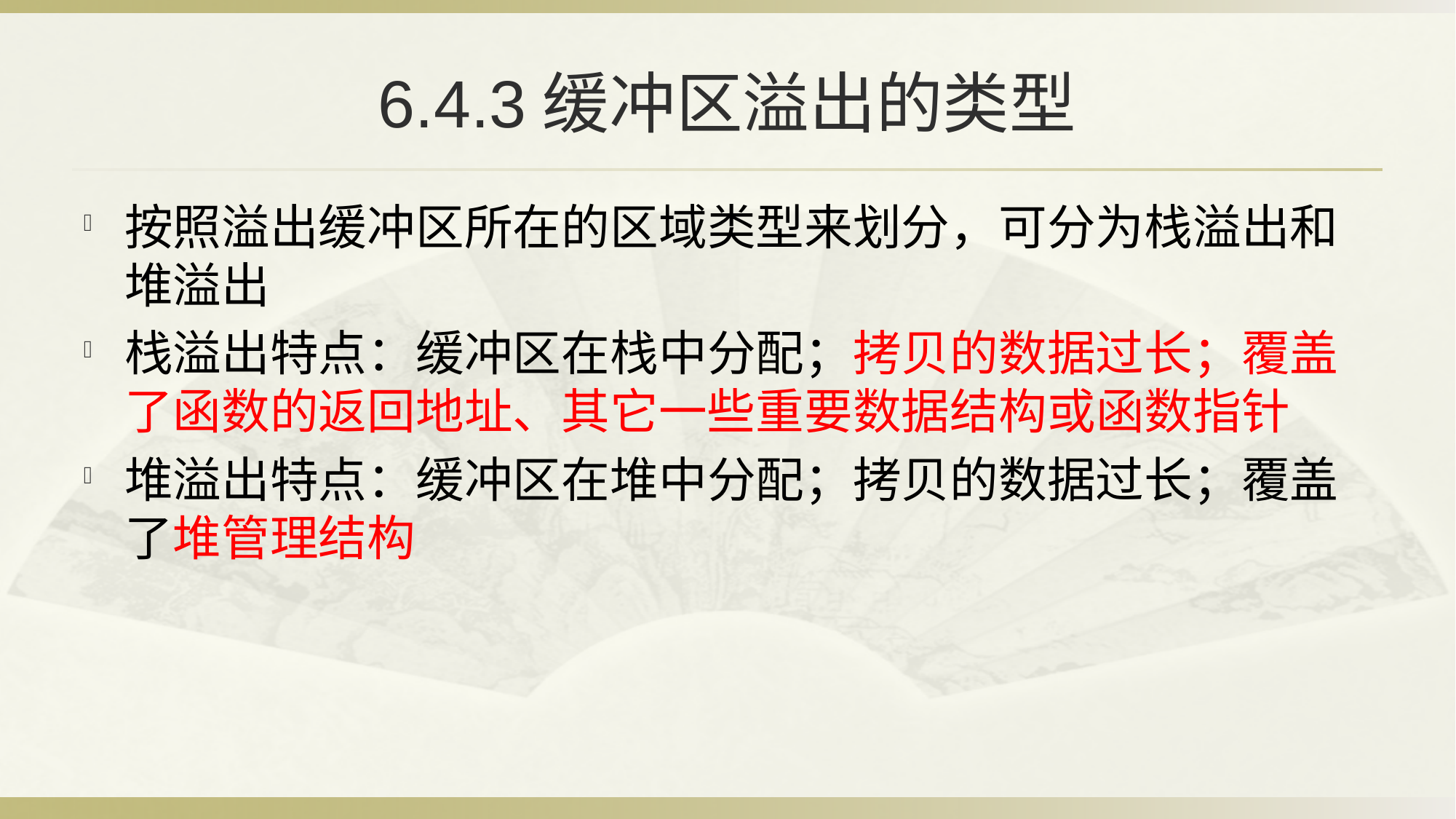

# 6.4.3缓冲区溢出的类型
按照溢出缓冲区所在的区域类型来划分，可分为栈溢出和堆溢出
栈溢出特点：缓冲区在栈中分配；拷贝的数据过长；覆盖了函数的返回地址、其它一些重要数据结构或函数指针
堆溢出特点：缓冲区在堆中分配；拷贝的数据过长；覆盖了堆管理结构